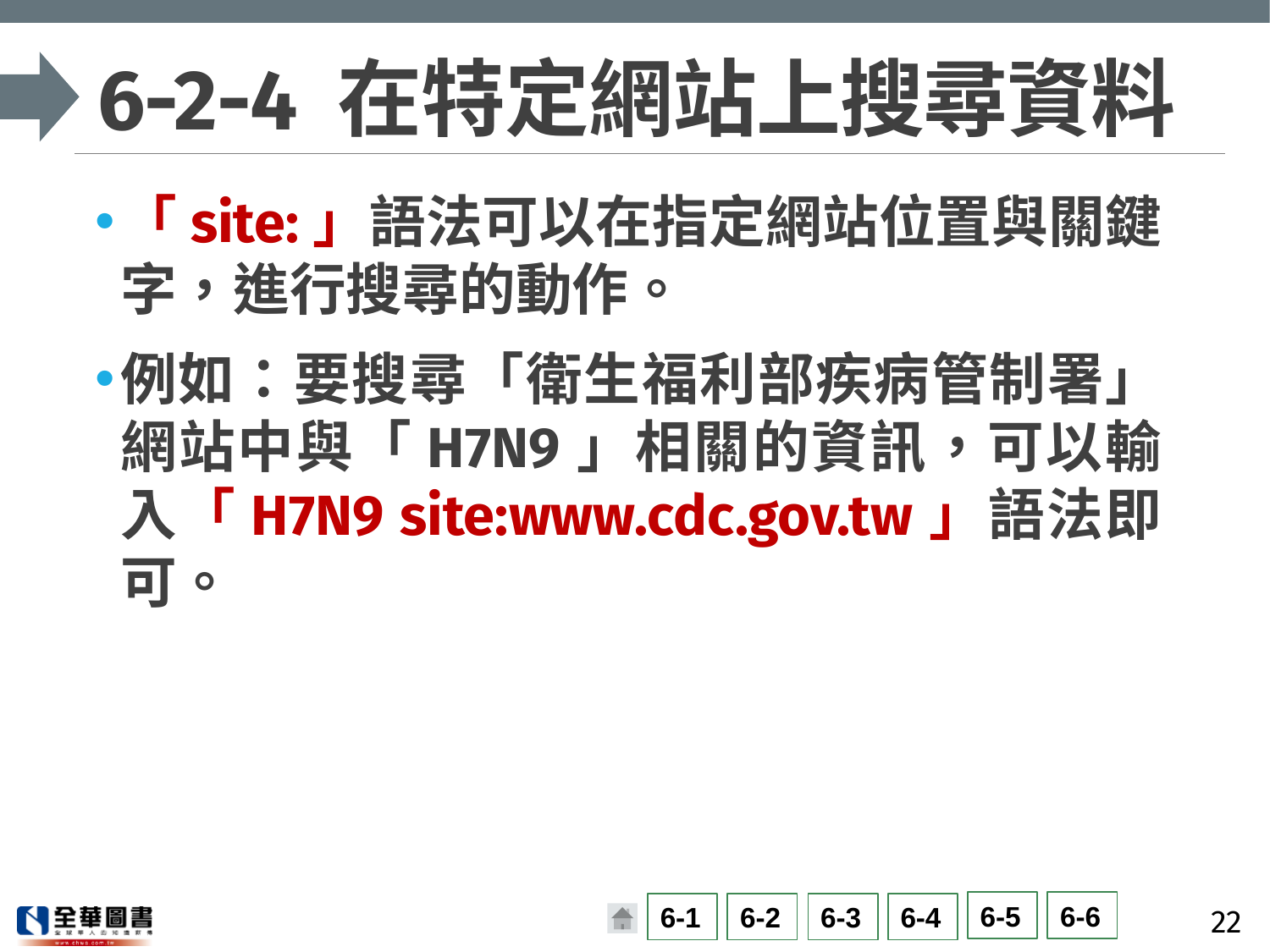

# 6-2-4 在特定網站上搜尋資料
「site:」語法可以在指定網站位置與關鍵字，進行搜尋的動作。
例如：要搜尋「衛生福利部疾病管制署」網站中與「H7N9」相關的資訊，可以輸入「H7N9 site:www.cdc.gov.tw」語法即可。
22